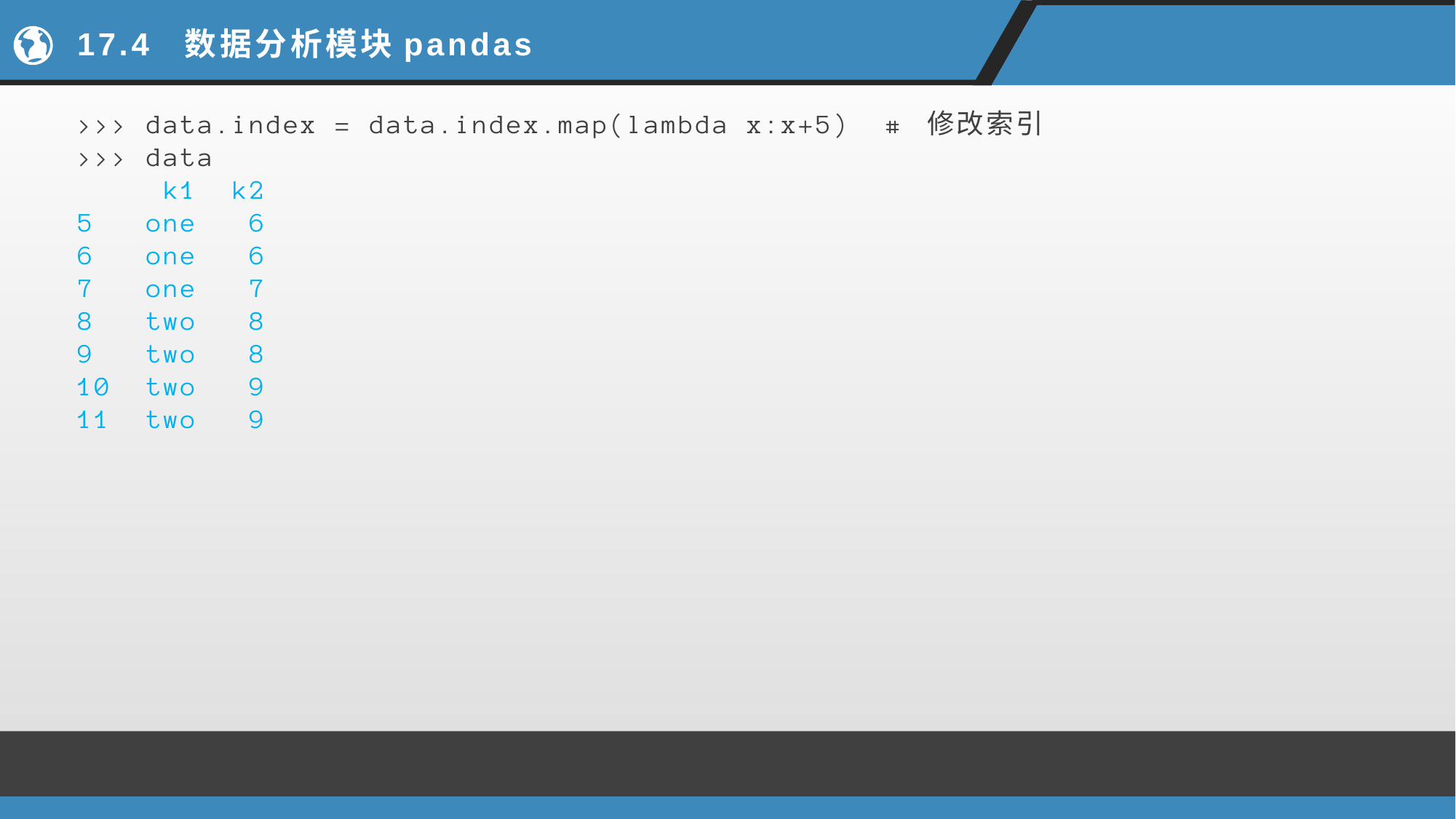

# 17.4  数据分析模块pandas

>>> data.index = data.index.map(lambda x:x+5)  # 修改索引
>>> data
     k1  k2
5   one   6
6   one   6
7   one   7
8   two   8
9   two   8
10  two   9
11  two   9